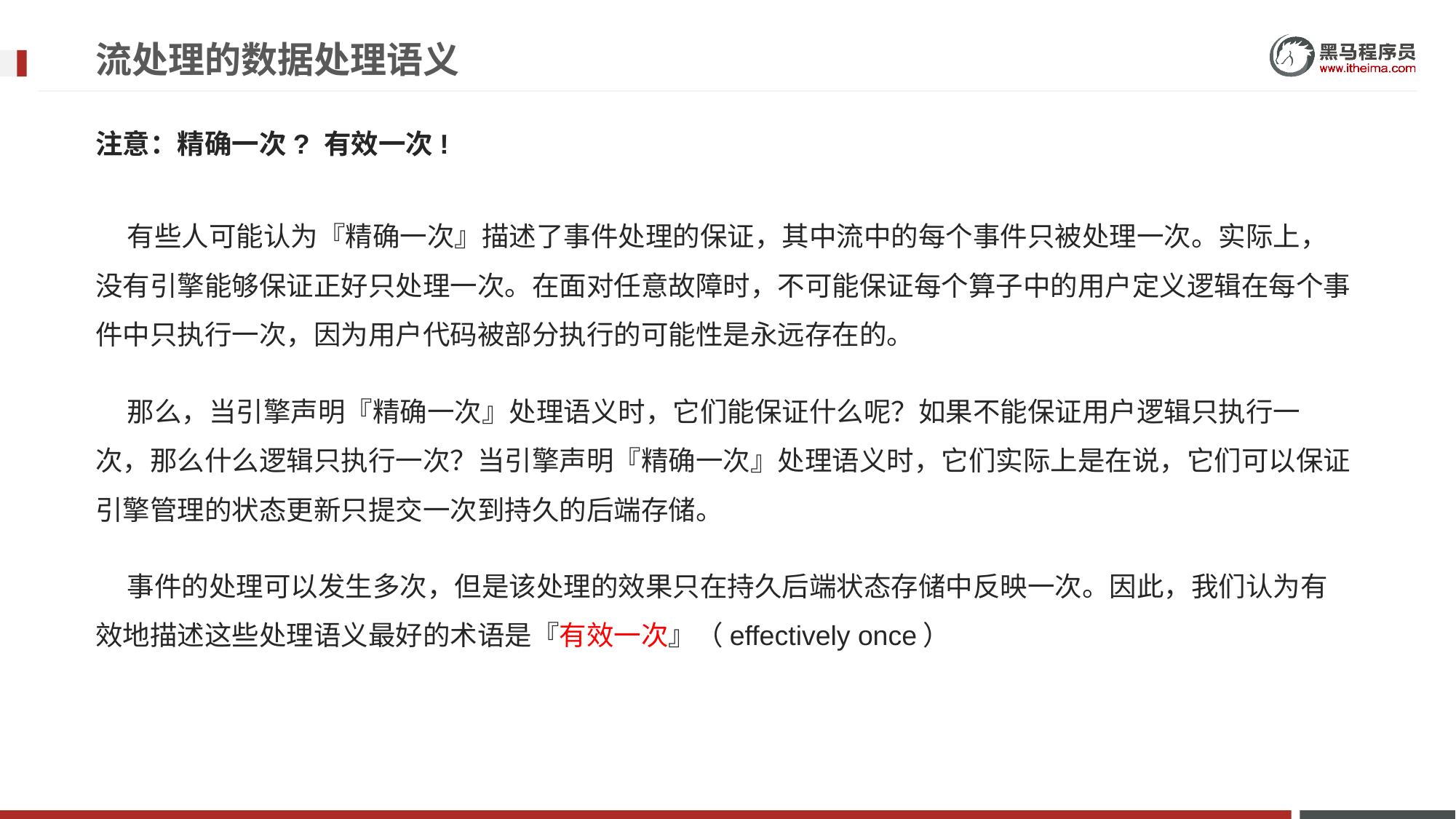

# 流处理的数据处理语义
注意：精确一次? 有效一次!
有些人可能认为『精确一次』描述了事件处理的保证，其中流中的每个事件只被处理一次。实际上，没有引擎能够保证正好只处理一次。在面对任意故障时，不可能保证每个算子中的用户定义逻辑在每个事件中只执行一次，因为用户代码被部分执行的可能性是永远存在的。
那么，当引擎声明『精确一次』处理语义时，它们能保证什么呢？如果不能保证用户逻辑只执行一次，那么什么逻辑只执行一次？当引擎声明『精确一次』处理语义时，它们实际上是在说，它们可以保证引擎管理的状态更新只提交一次到持久的后端存储。
事件的处理可以发生多次，但是该处理的效果只在持久后端状态存储中反映一次。因此，我们认为有效地描述这些处理语义最好的术语是『有效一次』（effectively once）